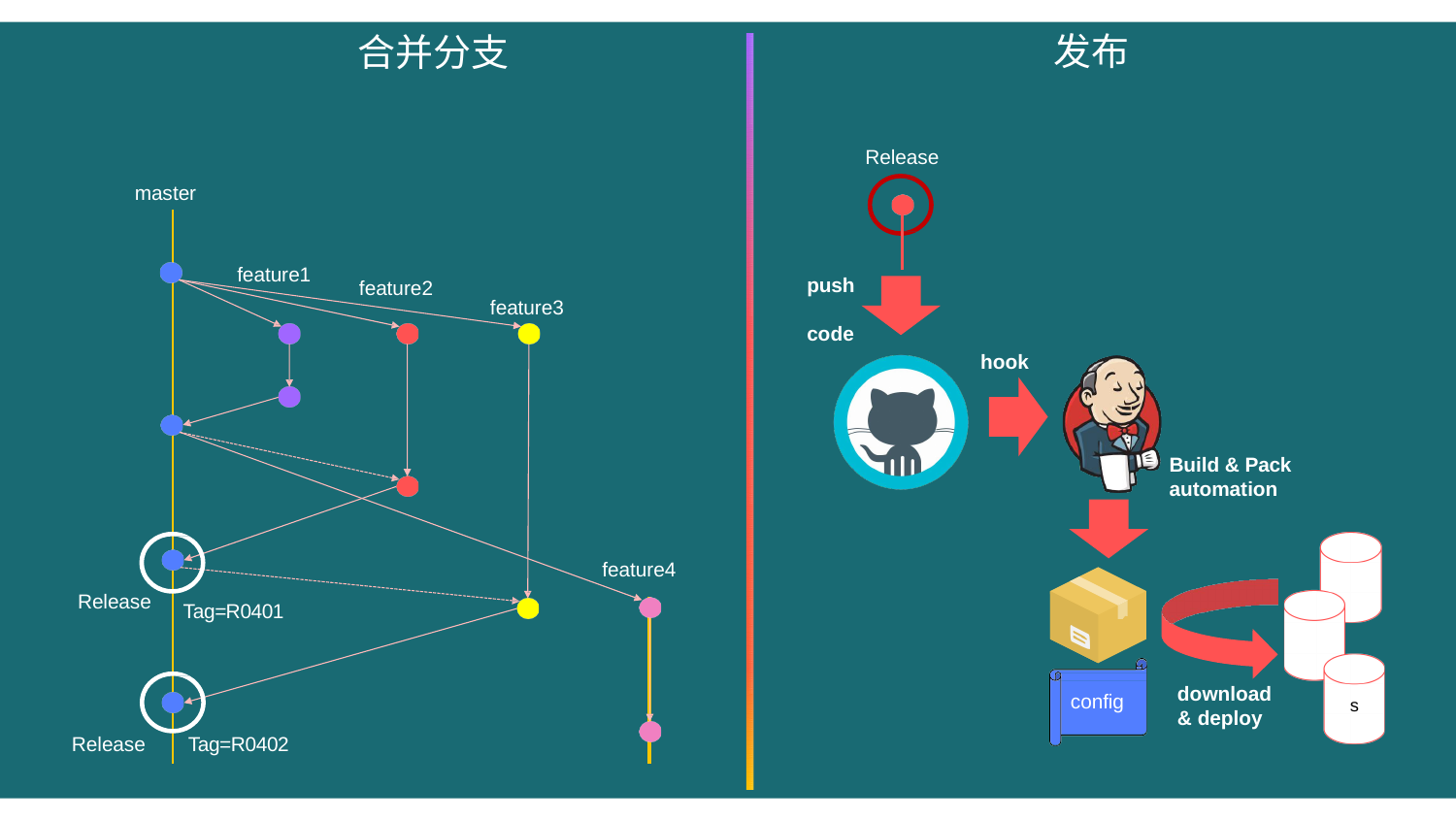

发布
# 合并分支

Release

master

feature1

push  code
feature2

feature3

hook

Build & Pack  automation

feature4

QA

Release

Tag=R0401

Beta

download  & deploy
config

s

Tag=R0402
Release